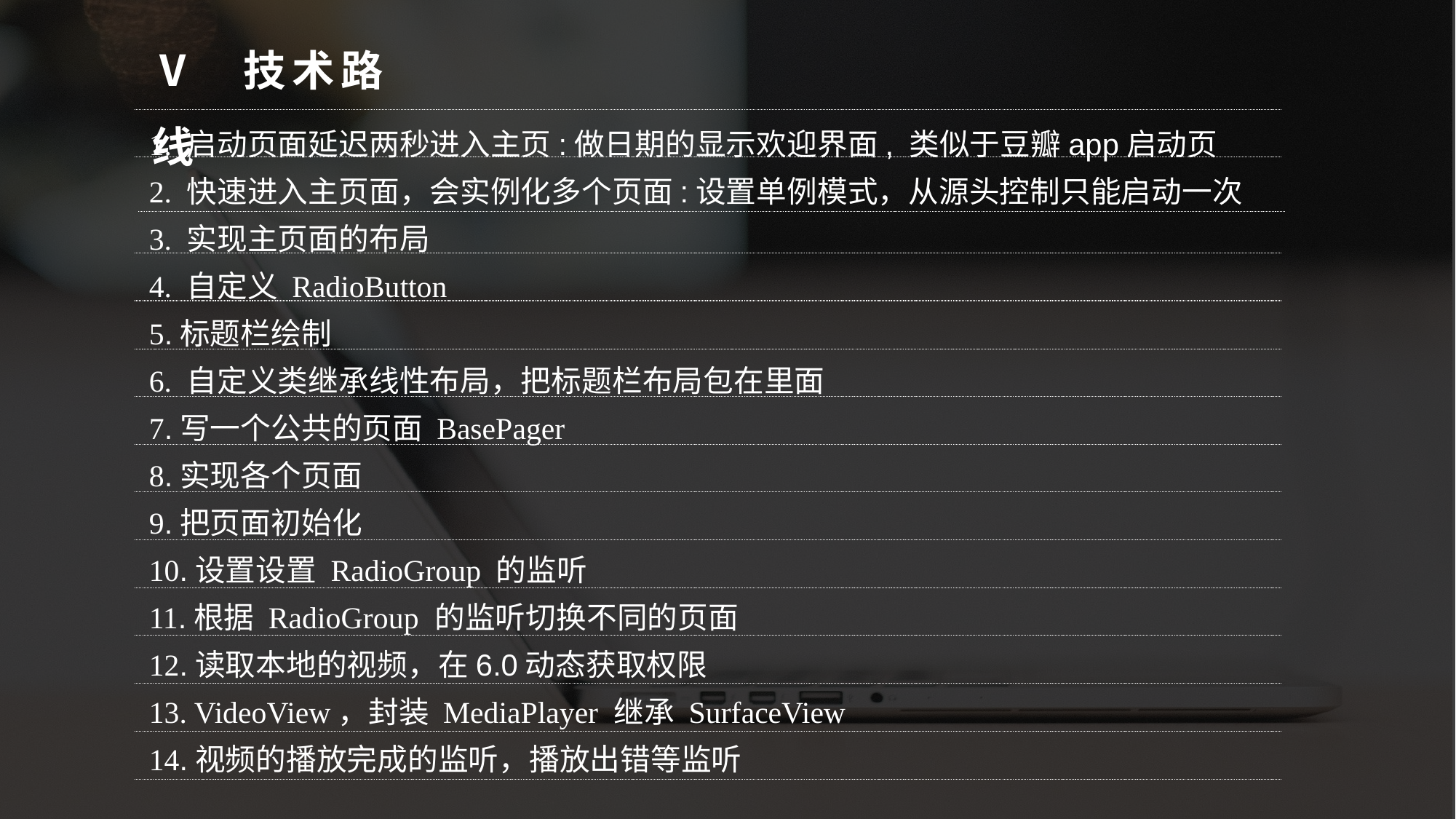

Ⅴ  技术路线
1. 启动页面延迟两秒进入主页:做日期的显示欢迎界面, 类似于豆瓣app启动页
2. 快速进入主页面，会实例化多个页面:设置单例模式，从源头控制只能启动一次
3. 实现主页面的布局
4. 自定义 RadioButton
5.标题栏绘制
6. 自定义类继承线性布局，把标题栏布局包在里面
7.写一个公共的页面 BasePager
8.实现各个页面
9.把页面初始化
10.设置设置 RadioGroup 的监听
11.根据 RadioGroup 的监听切换不同的页面
12.读取本地的视频，在6.0动态获取权限
13. VideoView，封装 MediaPlayer 继承 SurfaceView
14.视频的播放完成的监听，播放出错等监听